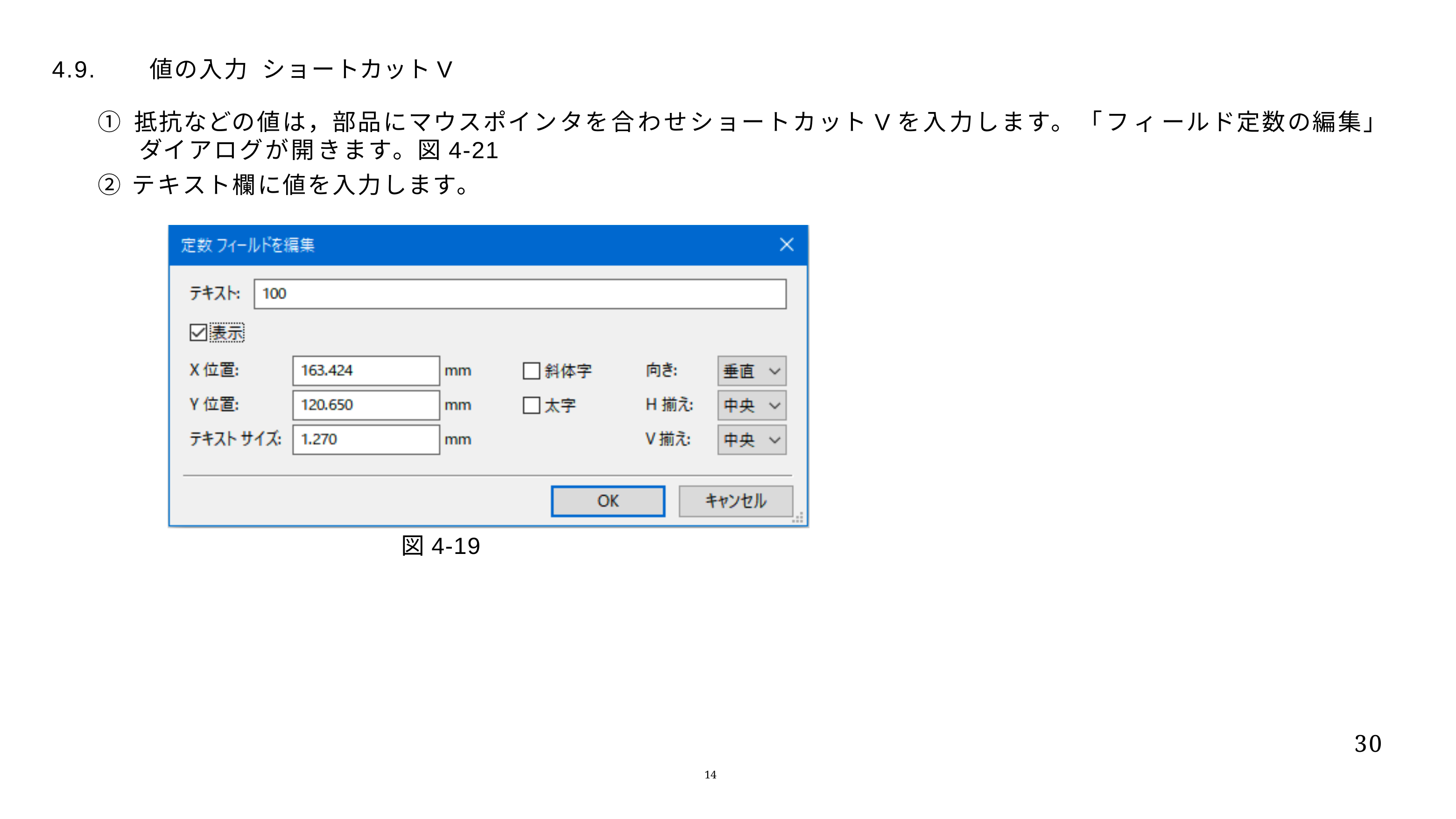

4.9.	値の入力	ショートカットV
① 抵抗などの値は，部品にマウスポインタを合わせショートカットVを入力します。「フィールド定数の編集」ダイアログが開きます。図4-21
② テキスト欄に値を入力します。

図4-19
30
14